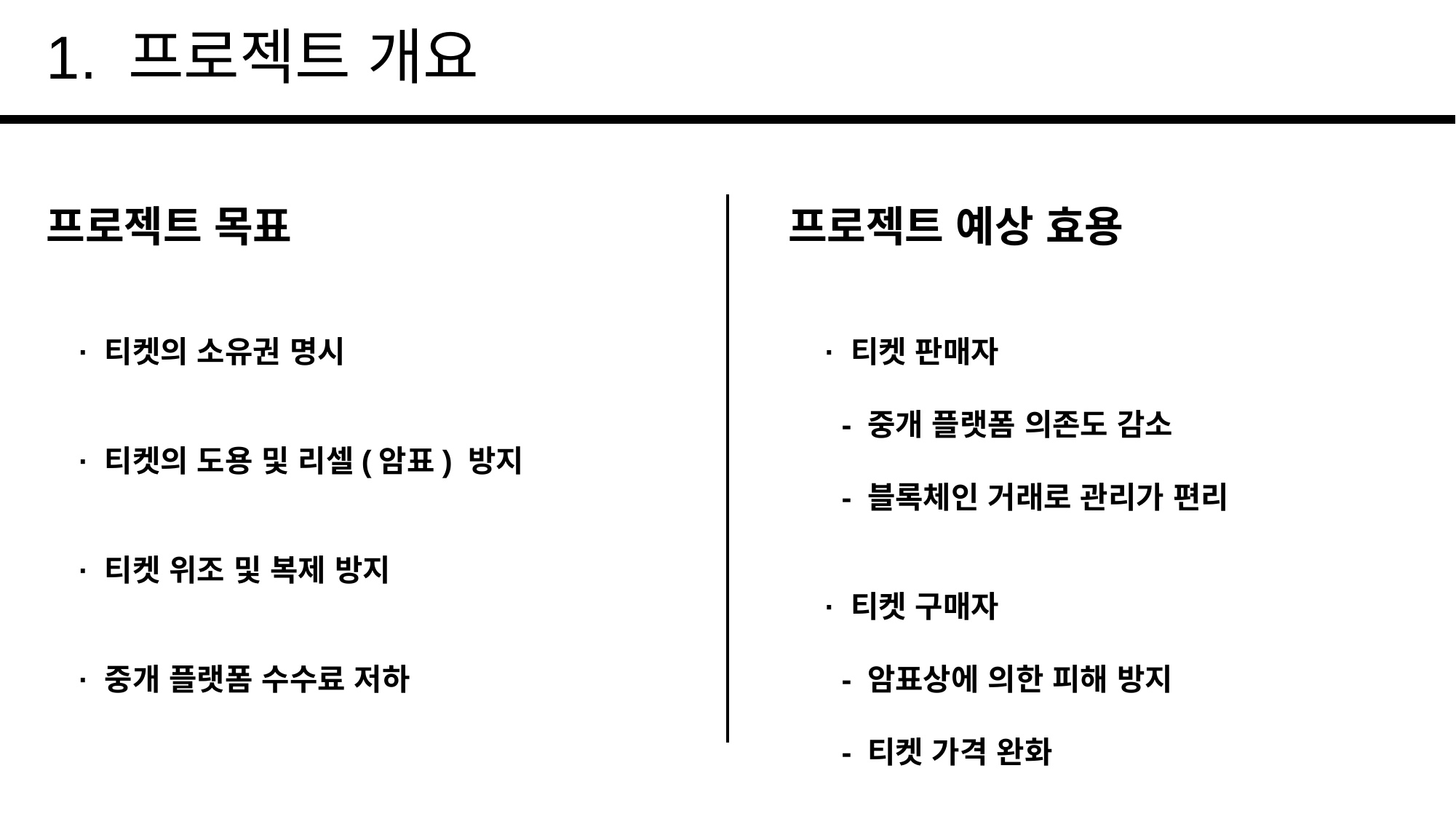

1. 프로젝트 개요
프로젝트 목표
프로젝트 예상 효용
· 티켓의 소유권 명시

· 티켓의 도용 및 리셀(암표) 방지

· 티켓 위조 및 복제 방지

· 중개 플랫폼 수수료 저하

· 티켓 판매자

  - 중개 플랫폼 의존도 감소

  - 블록체인 거래로 관리가 편리

· 티켓 구매자

  - 암표상에 의한 피해 방지

  - 티켓 가격 완화